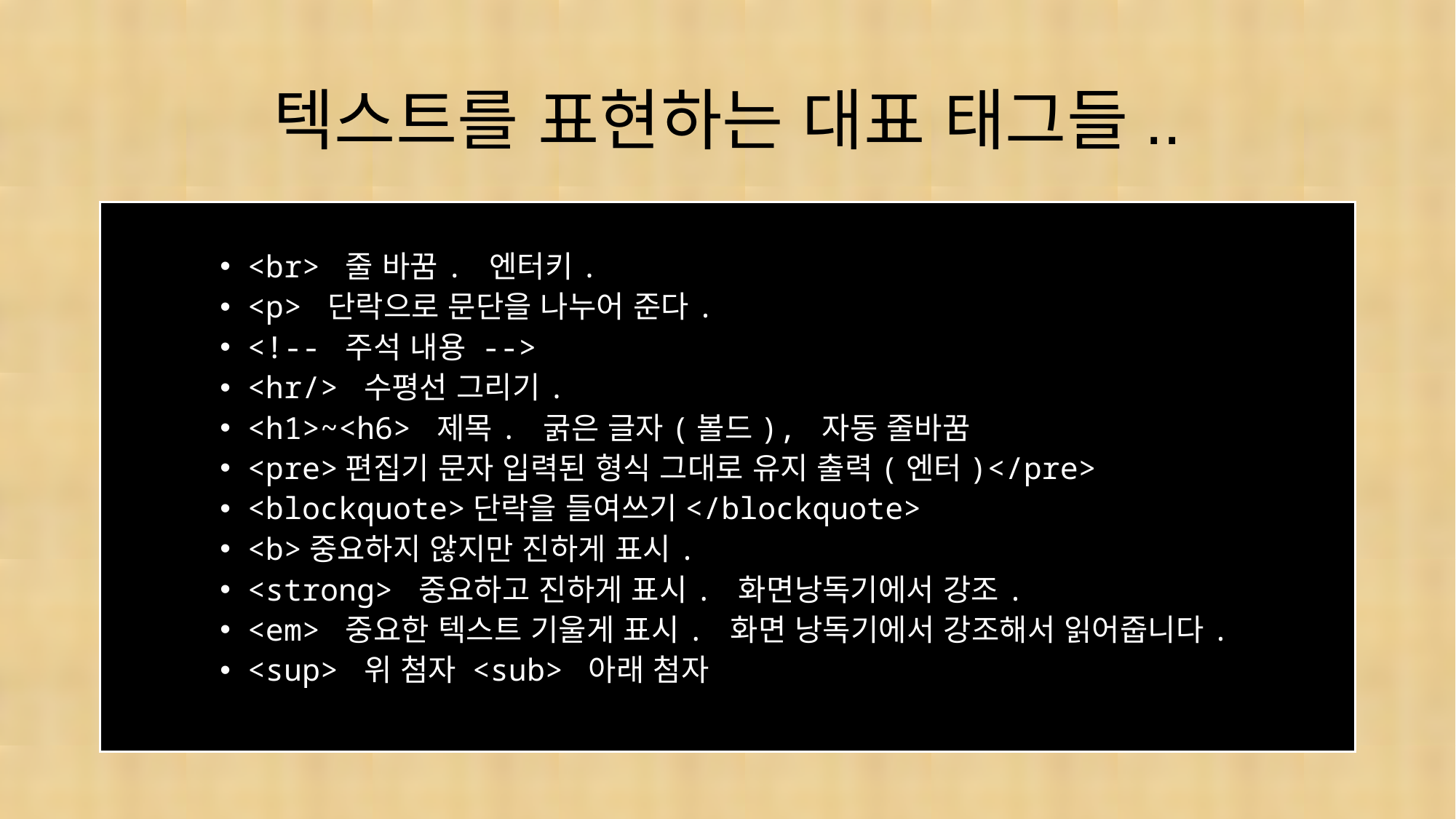

# 텍스트를 표현하는 대표 태그들..

<br> 줄 바꿈. 엔터키.
<p> 단락으로 문단을 나누어 준다.
<!-- 주석 내용 -->
<hr/> 수평선 그리기.
<h1>~<h6> 제목. 굵은 글자(볼드), 자동 줄바꿈
<pre>편집기 문자 입력된 형식 그대로 유지 출력(엔터)</pre>
<blockquote>단락을 들여쓰기</blockquote>
<b>중요하지 않지만 진하게 표시.
<strong> 중요하고 진하게 표시. 화면낭독기에서 강조.
<em> 중요한 텍스트 기울게 표시. 화면 낭독기에서 강조해서 읽어줍니다.
<sup> 위 첨자 <sub> 아래 첨자